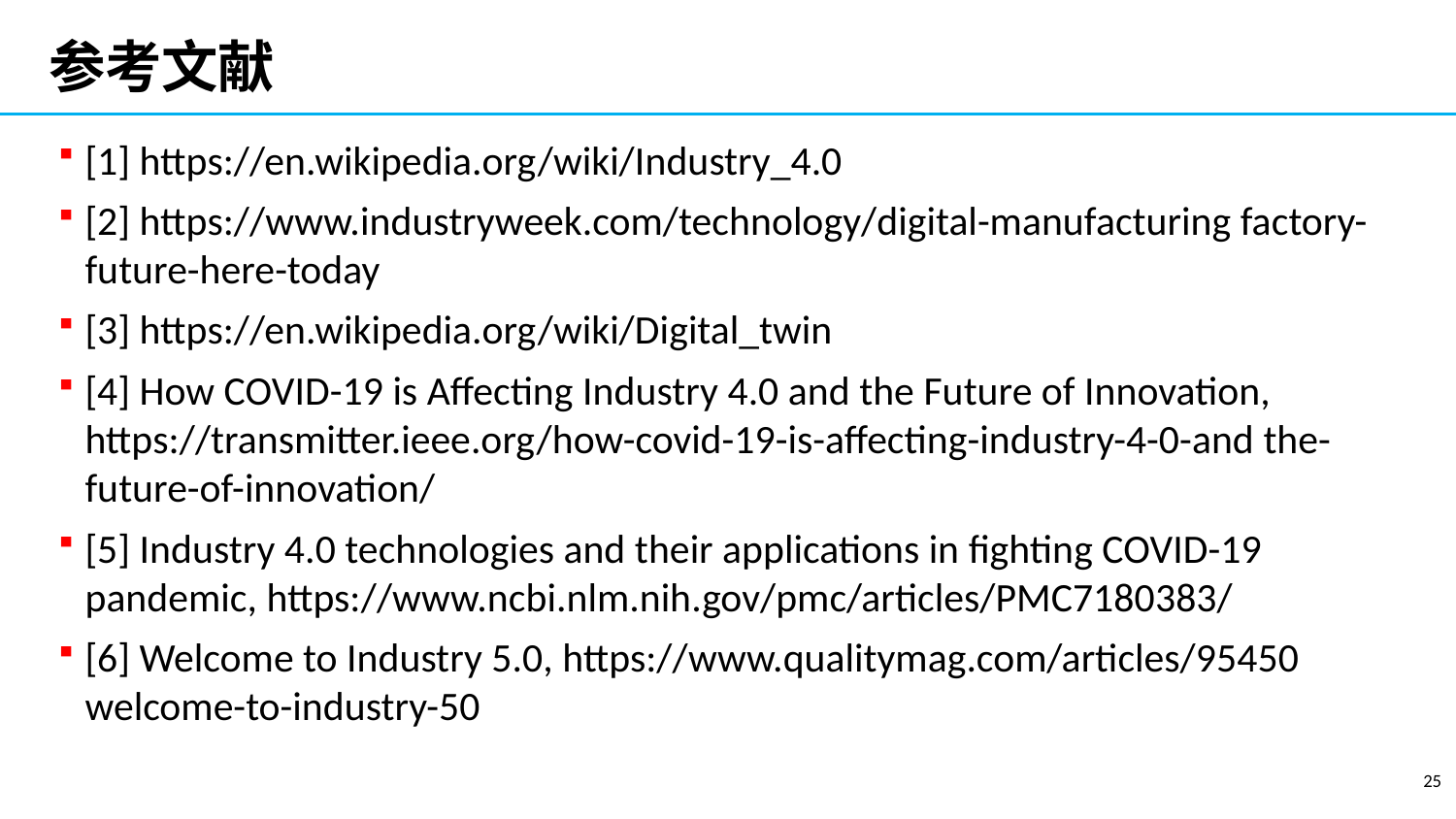

# 参考文献

[1] https://en.wikipedia.org/wiki/Industry_4.0
[2] https://www.industryweek.com/technology/digital-manufacturing factory-future-here-today
[3] https://en.wikipedia.org/wiki/Digital_twin
[4] How COVID-19 is Affecting Industry 4.0 and the Future of Innovation, https://transmitter.ieee.org/how-covid-19-is-affecting-industry-4-0-and the-future-of-innovation/
[5] Industry 4.0 technologies and their applications in fighting COVID-19 pandemic, https://www.ncbi.nlm.nih.gov/pmc/articles/PMC7180383/
[6] Welcome to Industry 5.0, https://www.qualitymag.com/articles/95450 welcome-to-industry-50
25